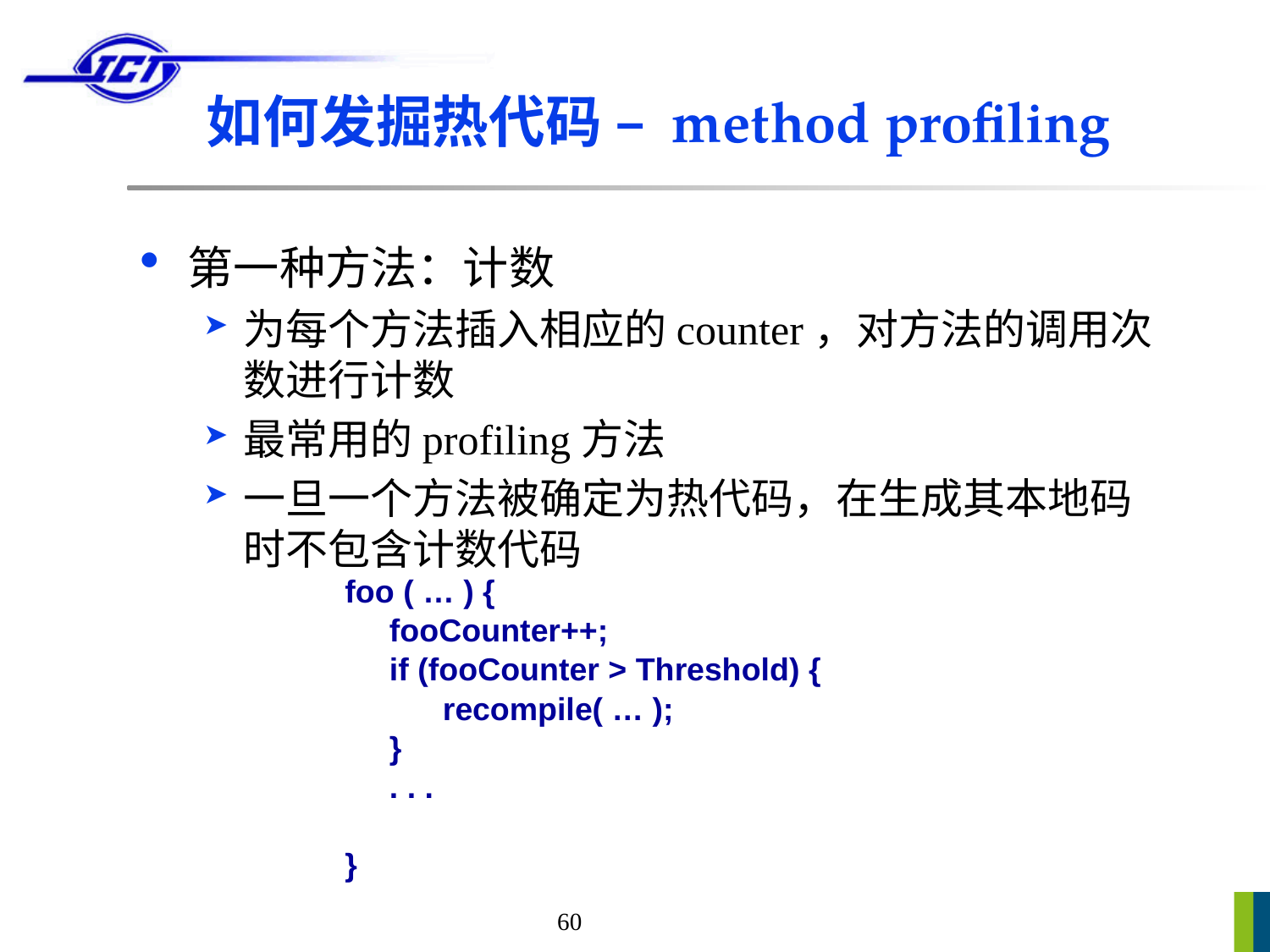

# 如何发掘热代码 – method profiling
第一种方法：计数
为每个方法插入相应的counter，对方法的调用次数进行计数
最常用的profiling方法
一旦一个方法被确定为热代码，在生成其本地码时不包含计数代码

foo ( … ) {
     fooCounter++;
     if (fooCounter > Threshold) {
           recompile( … );
     }
     . . .

}